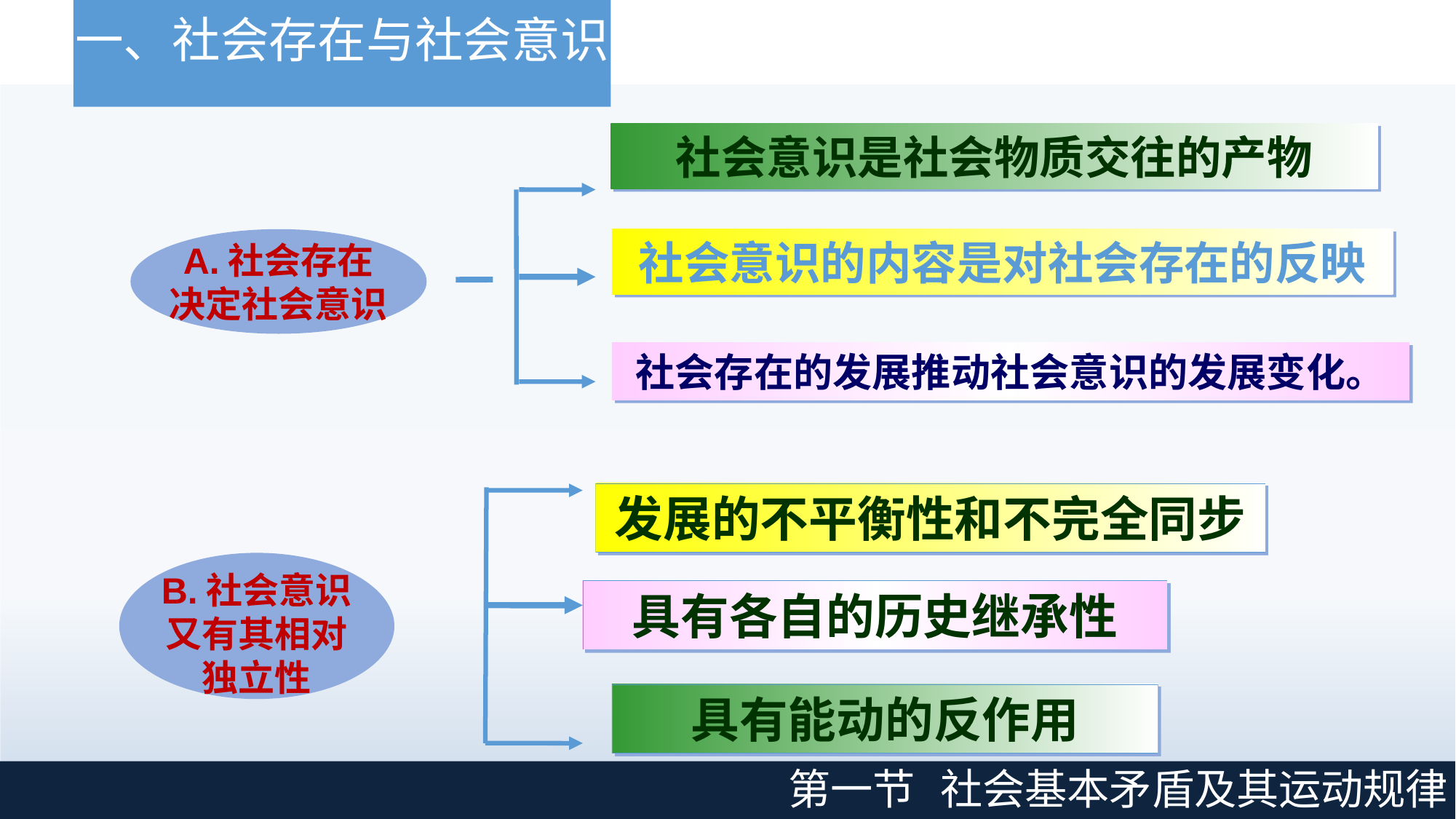

# 一、社会存在与社会意识

社会意识是社会物质交往的产物

A.社会存在
决定社会意识

社会意识的内容是对社会存在的反映

社会存在的发展推动社会意识的发展变化。
发展的不平衡性和不完全同步

B.社会意识
又有其相对
独立性

具有各自的历史继承性
具有能动的反作用
第一节
社会基本矛盾及其运动规律